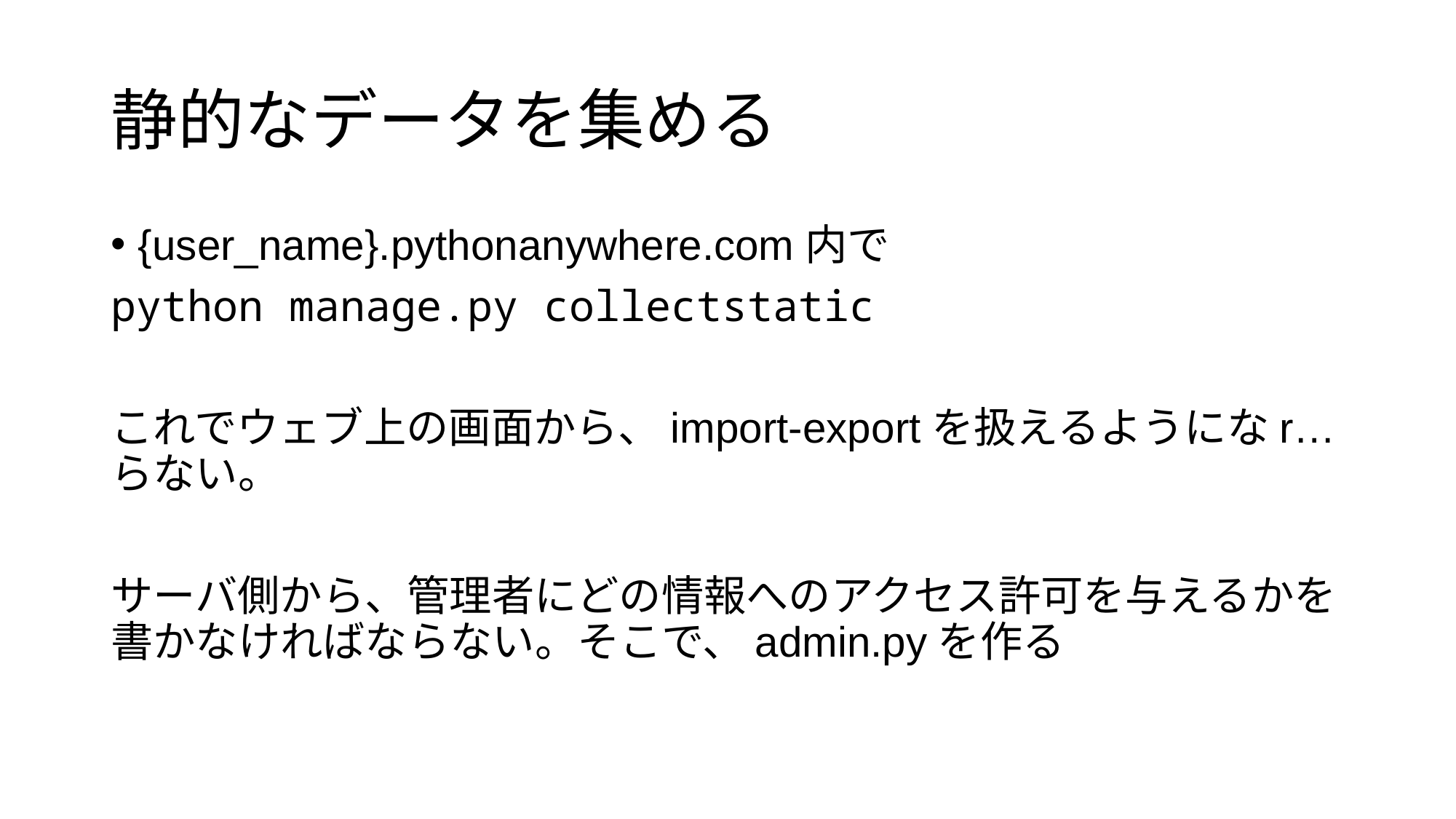

# 静的なデータを集める
{user_name}.pythonanywhere.com内で
python manage.py collectstatic

これでウェブ上の画面から、import-exportを扱えるようになr…らない。

サーバ側から、管理者にどの情報へのアクセス許可を与えるかを書かなければならない。そこで、admin.pyを作る